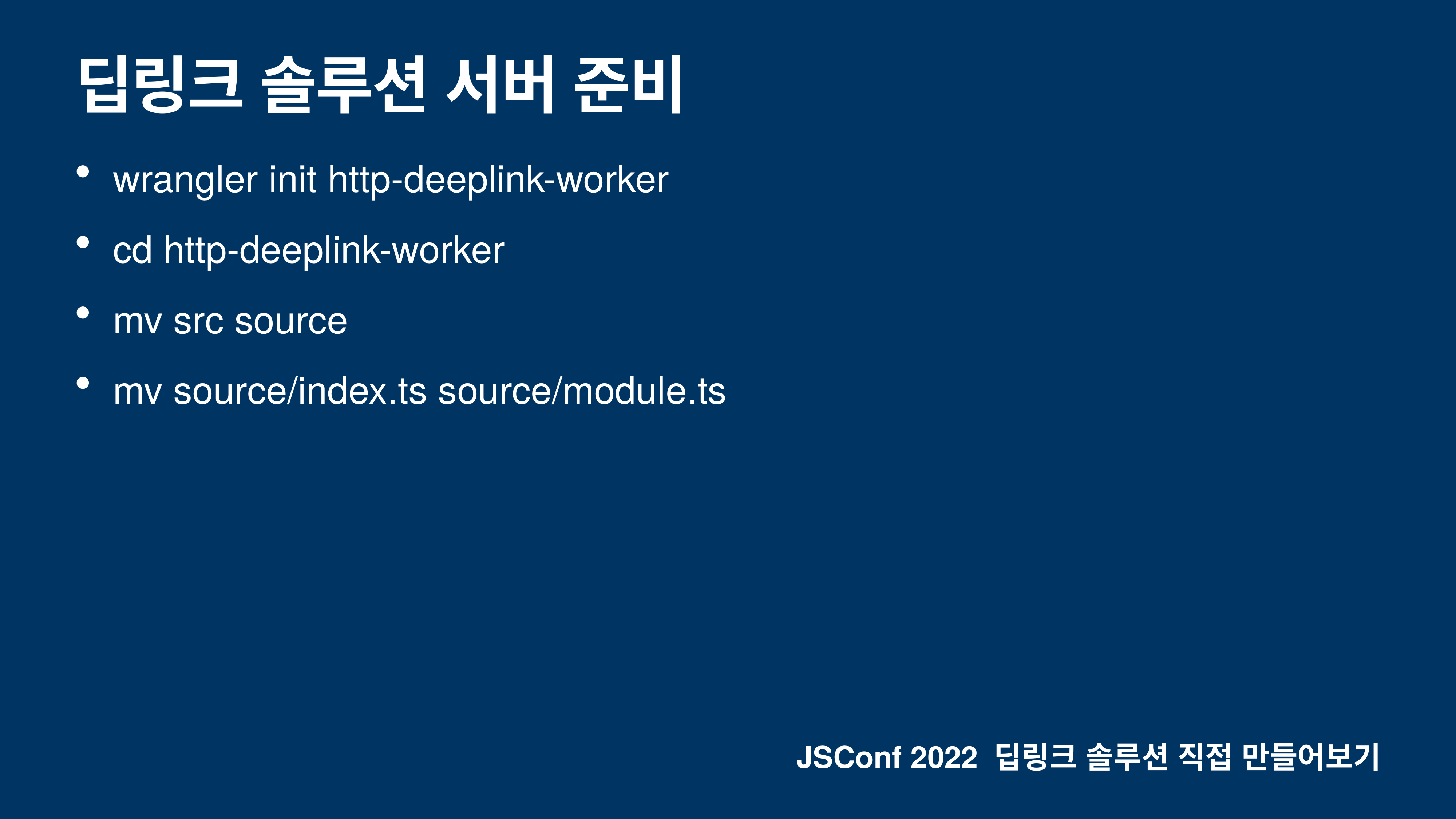

# 딥링크 솔루션 서버 준비
wrangler init http-deeplink-worker
cd http-deeplink-worker
mv src source
mv source/index.ts source/module.ts
JSConf 2022 딥링크 솔루션 직접 만들어보기